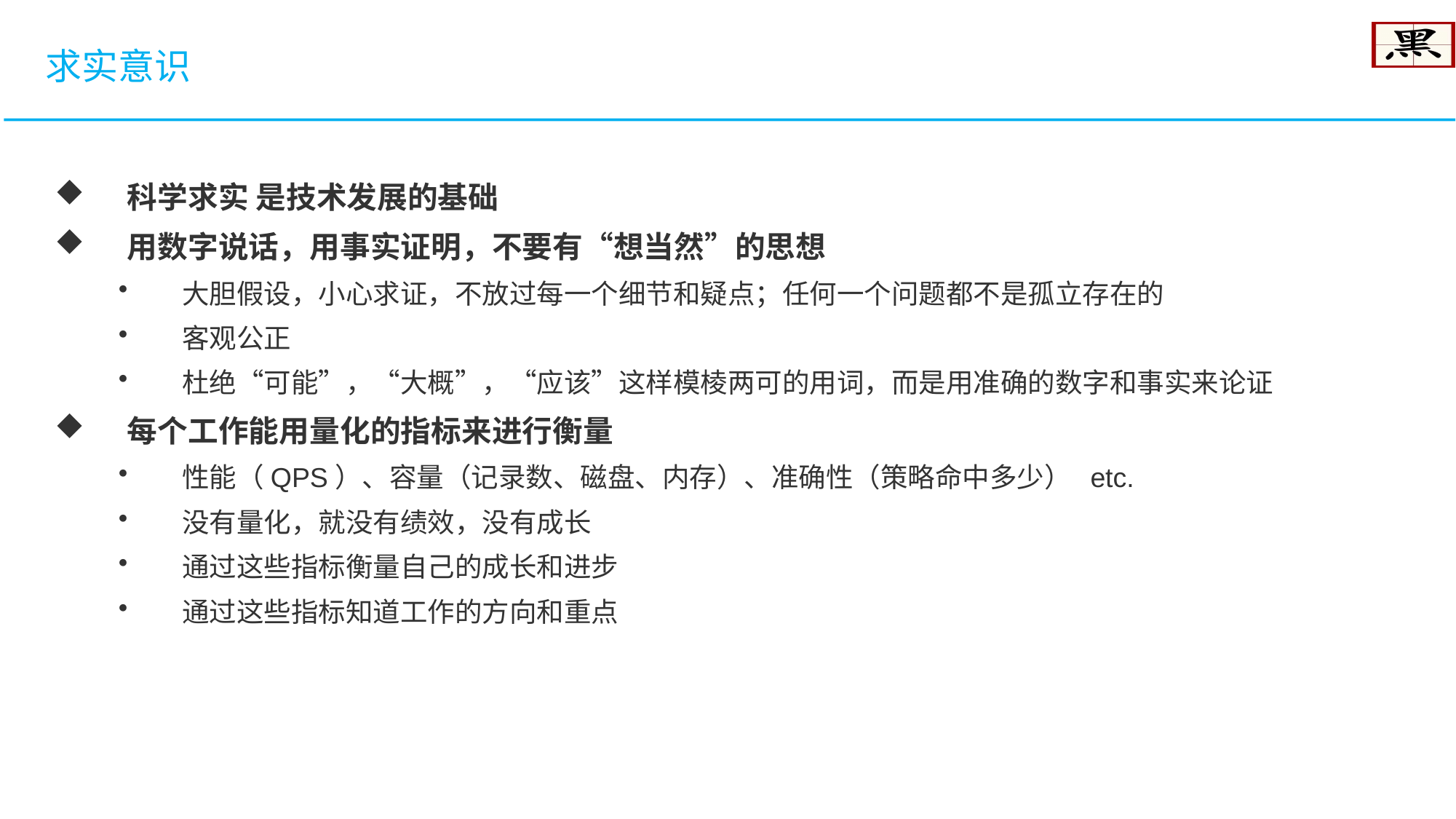

求实意识
科学求实 是技术发展的基础
用数字说话，用事实证明，不要有“想当然”的思想
大胆假设，小心求证，不放过每一个细节和疑点；任何一个问题都不是孤立存在的
客观公正
杜绝“可能”，“大概”，“应该”这样模棱两可的用词，而是用准确的数字和事实来论证
每个工作能用量化的指标来进行衡量
性能（QPS）、容量（记录数、磁盘、内存）、准确性（策略命中多少）  etc.
没有量化，就没有绩效，没有成长
通过这些指标衡量自己的成长和进步
通过这些指标知道工作的方向和重点